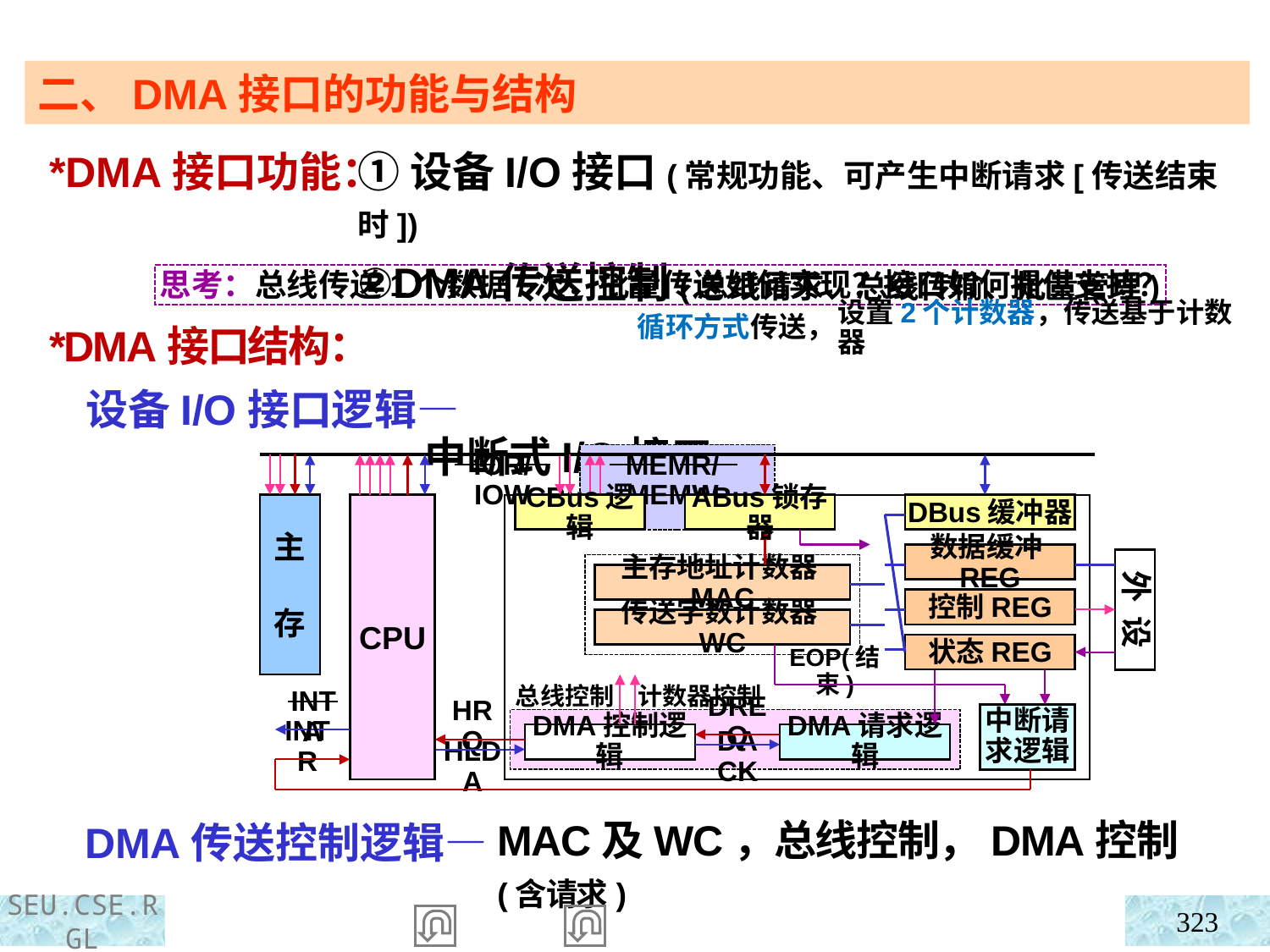

二、DMA接口的功能与结构
 *DMA接口功能：

 *DMA接口结构：
    设备I/O接口逻辑—

    DMA传送控制逻辑—
①设备I/O接口(常规功能、可产生中断请求[传送结束时])
②DMA传送控制(总线请求、总线传输、批量管理)

      中断式I/O接口
思考：总线传送1个数据/次，批量传送如何实现？接口如何提供支持？
循环方式传送，
设置2个计数器，传送基于计数器

MEMR/MEMW
IOR/IOW
主

存
CBus逻辑
ABus锁存器
DBus缓冲器
CPU

数据缓冲REG
外  设
控制REG
状态REG
INTA
中断请求逻辑
INTR

主存地址计数器MAC
传送字数计数器WC
EOP(结束)
总线控制
计数器控制

DREQ
HRQ
DMA控制逻辑
DMA请求逻辑
DACK
HLDA
MAC及WC，总线控制，DMA控制(含请求)
323